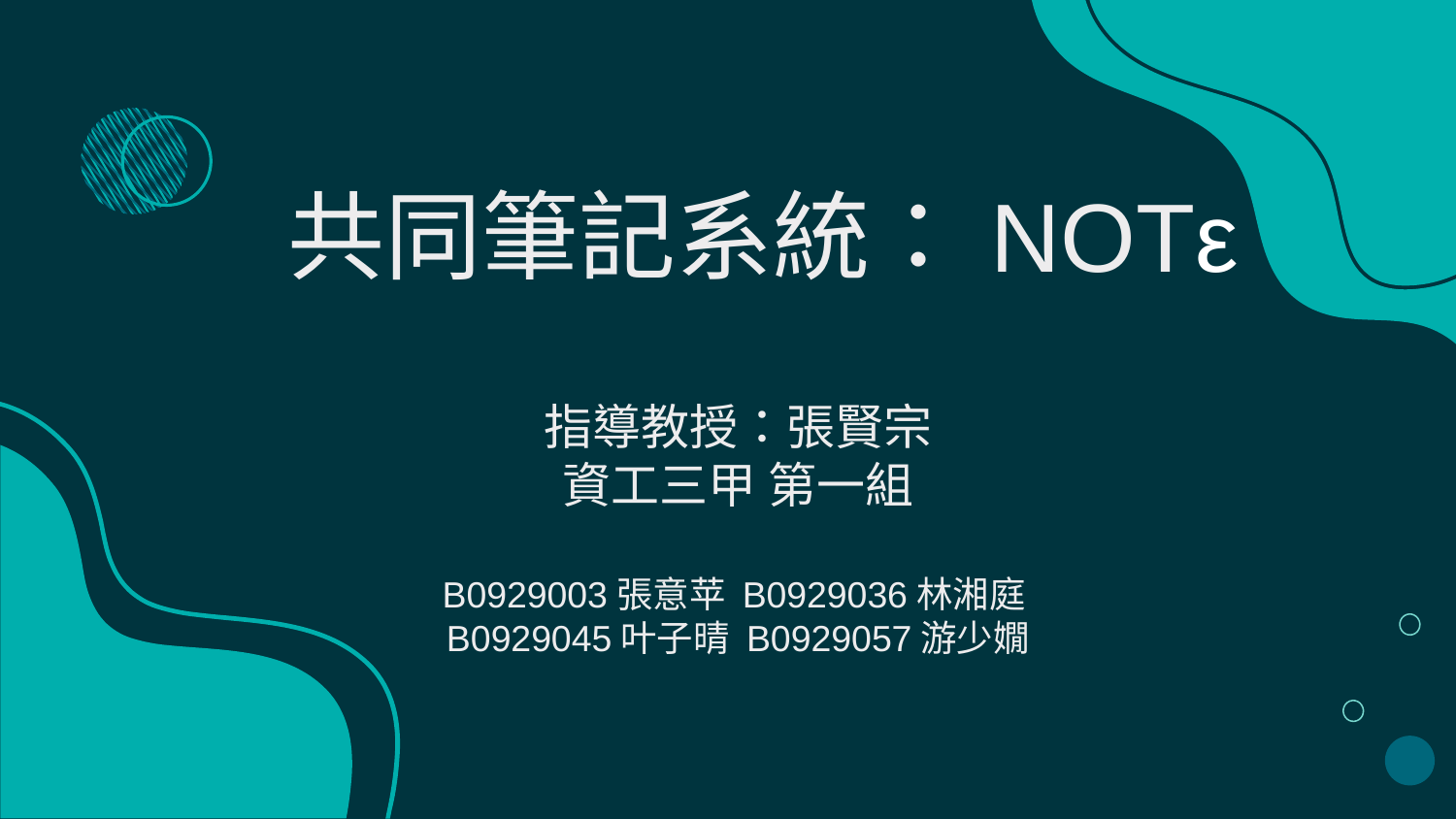

# 共同筆記系統：NOTε

指導教授：張賢宗
資工三甲 第一組

B0929003張意苹 B0929036林湘庭
B0929045叶子晴 B0929057游少嫺